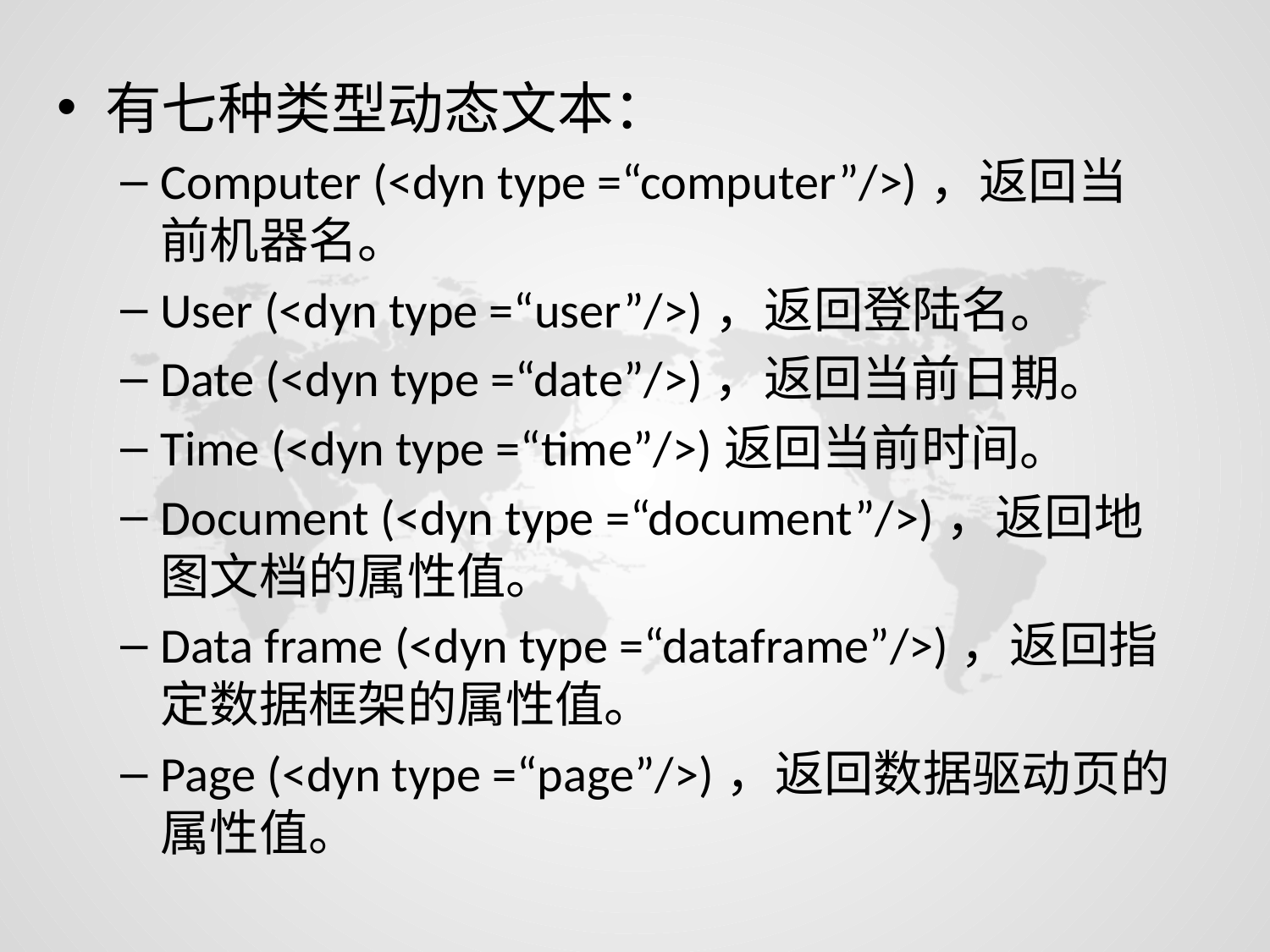

有七种类型动态文本：
Computer (<dyn type =“computer”/>)，返回当前机器名。
User (<dyn type =“user”/>)，返回登陆名。
Date (<dyn type =“date”/>)，返回当前日期。
Time (<dyn type =“time”/>)返回当前时间。
Document (<dyn type =“document”/>)，返回地图文档的属性值。
Data frame (<dyn type =“dataframe”/>)，返回指定数据框架的属性值。
Page (<dyn type =“page”/>)，返回数据驱动页的属性值。